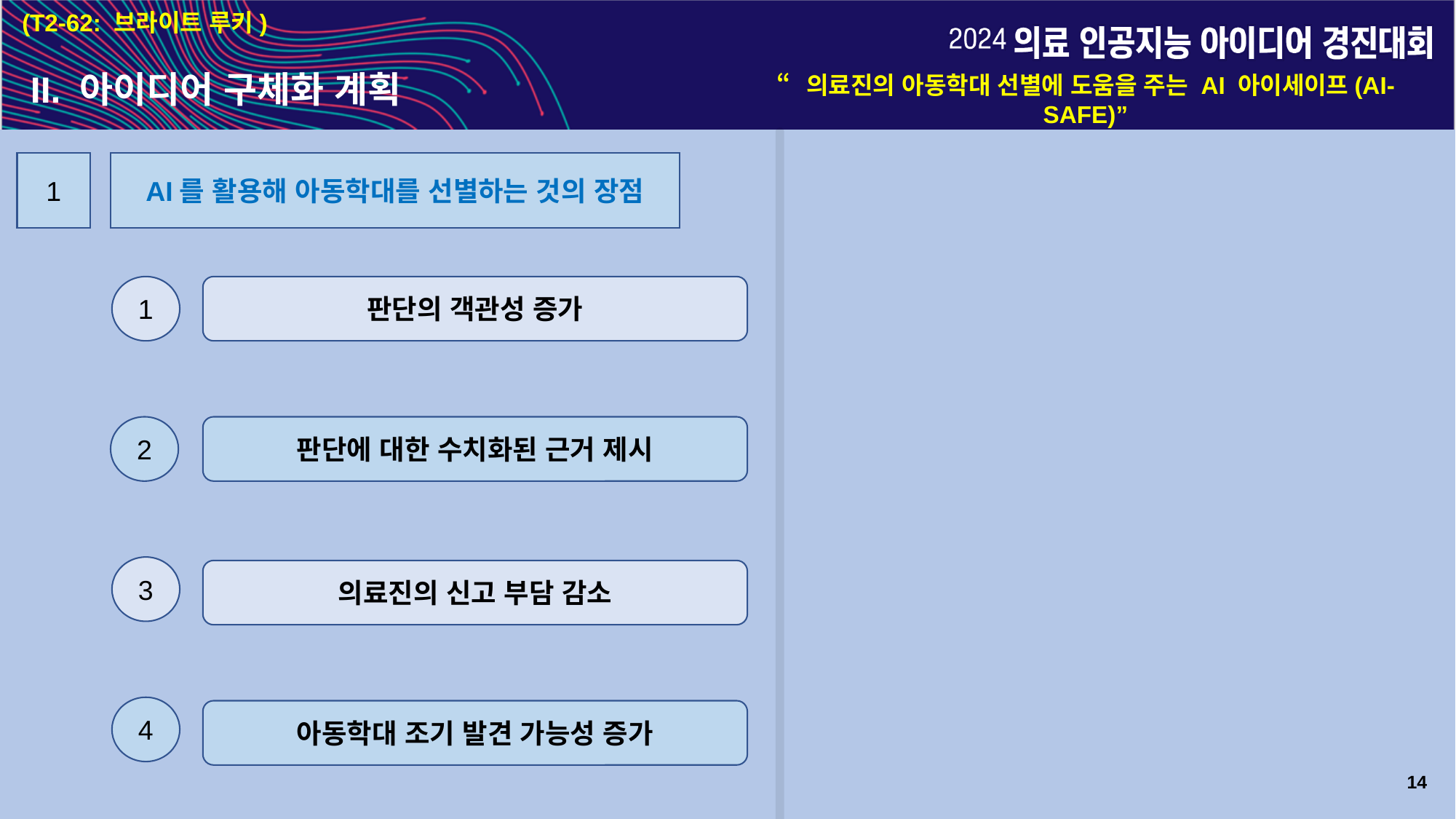

(T2-62: 브라이트 루키)
II. 아이디어 구체화 계획
“의료진의 아동학대 선별에 도움을 주는 AI 아이세이프(AI-SAFE)”

1
AI를 활용해 아동학대를 선별하는 것의 장점
1
판단의 객관성 증가
2
판단에 대한 수치화된 근거 제시
3
의료진의 신고 부담 감소
4
아동학대 조기 발견 가능성 증가
14